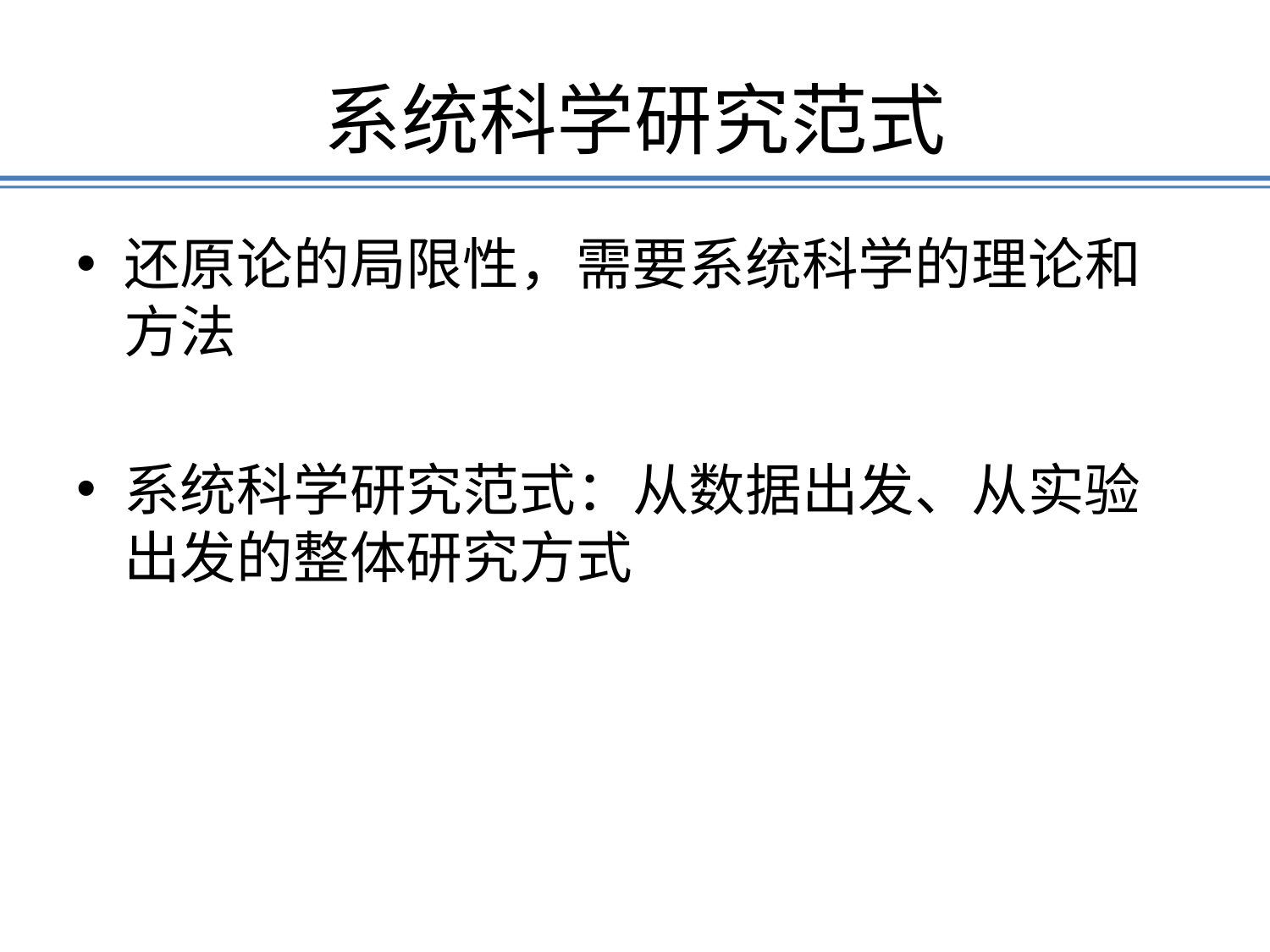

# 系统科学研究范式
还原论的局限性，需要系统科学的理论和方法

系统科学研究范式：从数据出发、从实验出发的整体研究方式